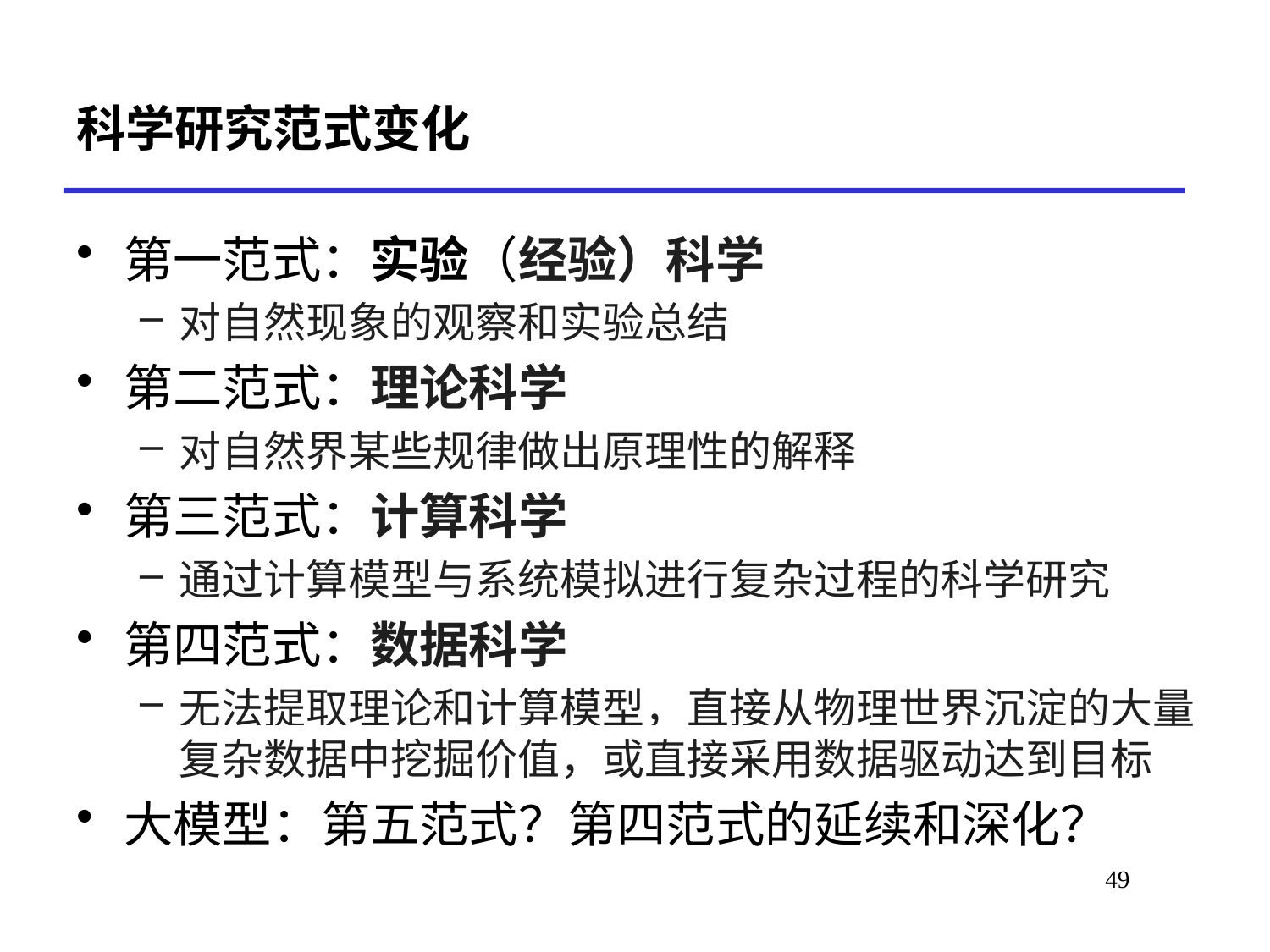

# 科学研究范式变化
第一范式：实验（经验）科学
对自然现象的观察和实验总结
第二范式：理论科学
对自然界某些规律做出原理性的解释
第三范式：计算科学
通过计算模型与系统模拟进行复杂过程的科学研究
第四范式：数据科学
无法提取理论和计算模型，直接从物理世界沉淀的大量复杂数据中挖掘价值，或直接采用数据驱动达到目标
大模型：第五范式？第四范式的延续和深化？
49